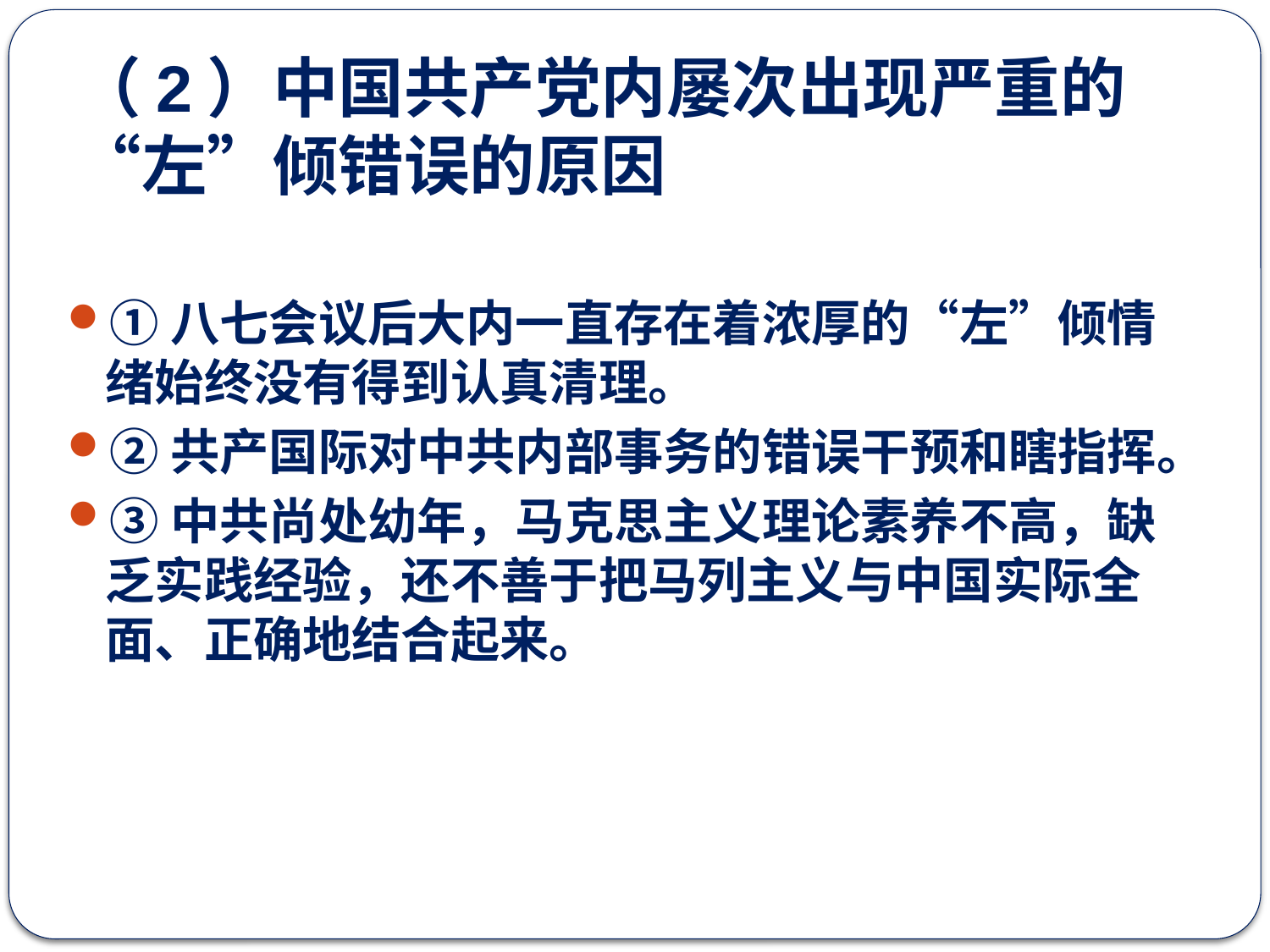

# （2）中国共产党内屡次出现严重的“左”倾错误的原因
①八七会议后大内一直存在着浓厚的“左”倾情绪始终没有得到认真清理。
②共产国际对中共内部事务的错误干预和瞎指挥。
③中共尚处幼年，马克思主义理论素养不高，缺乏实践经验，还不善于把马列主义与中国实际全面、正确地结合起来。